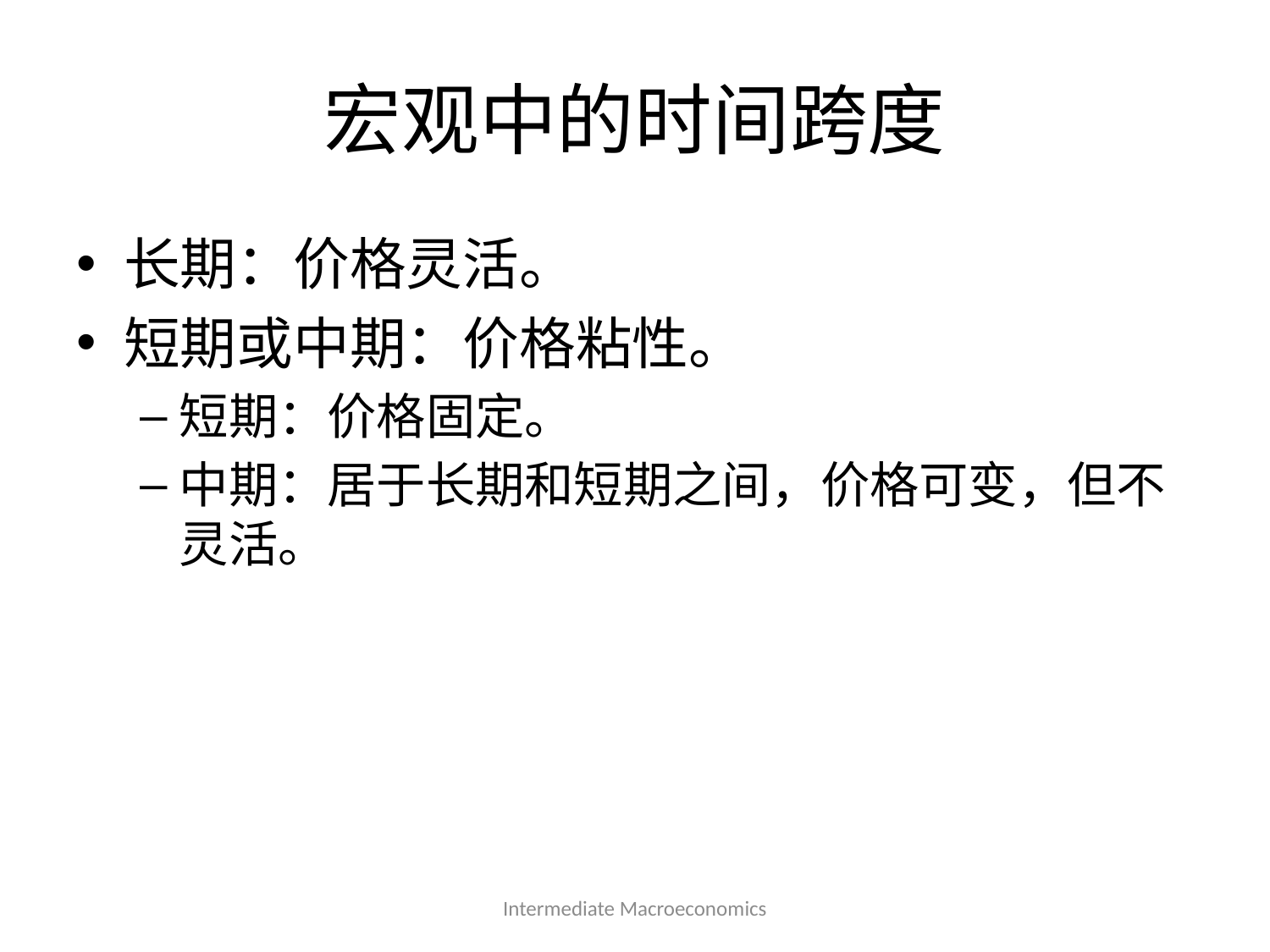

# 宏观中的时间跨度
长期：价格灵活。
短期或中期：价格粘性。
短期：价格固定。
中期：居于长期和短期之间，价格可变，但不灵活。

Intermediate Macroeconomics